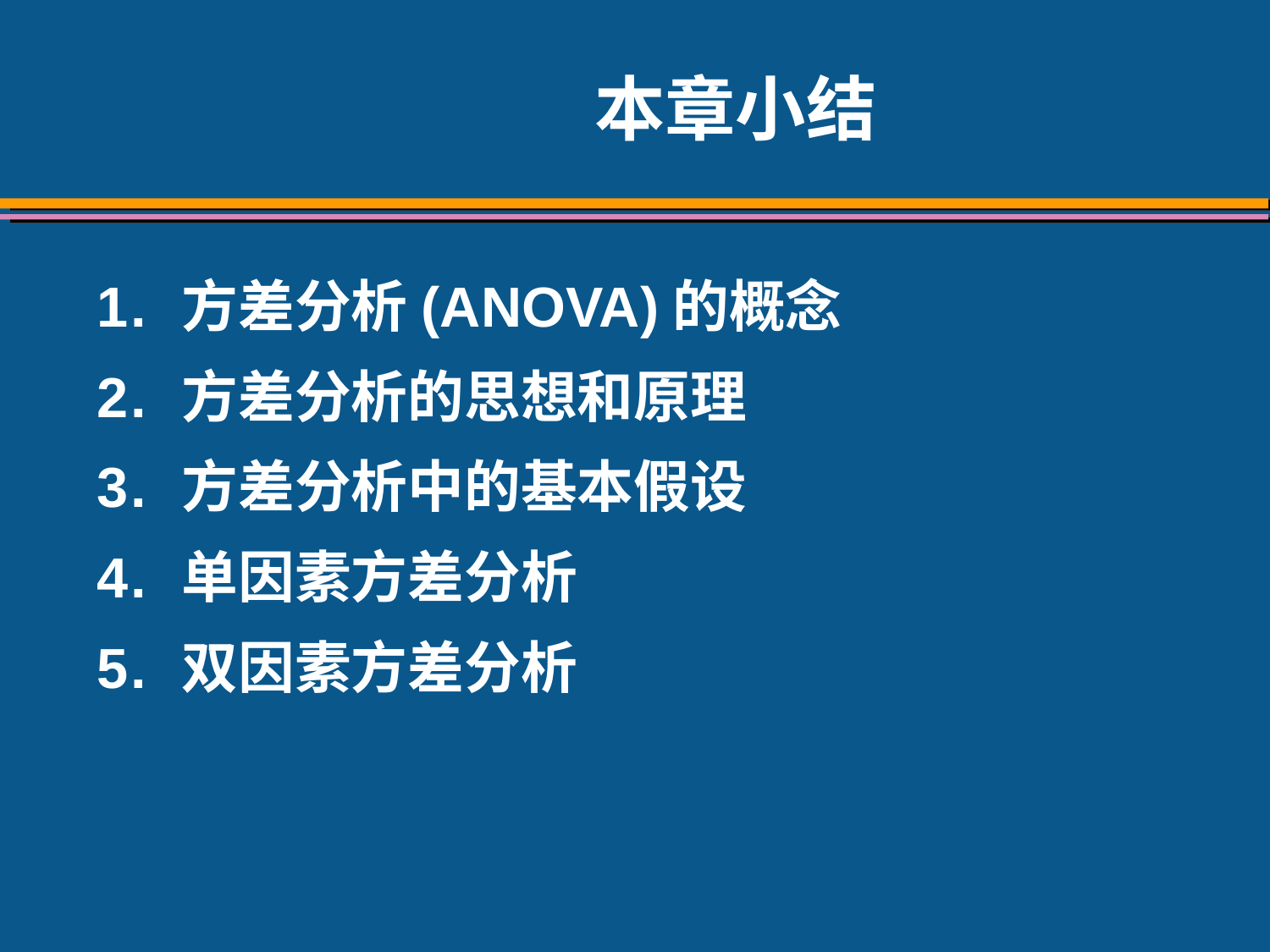

# 本章小结
方差分析(ANOVA)的概念
方差分析的思想和原理
方差分析中的基本假设
单因素方差分析
双因素方差分析